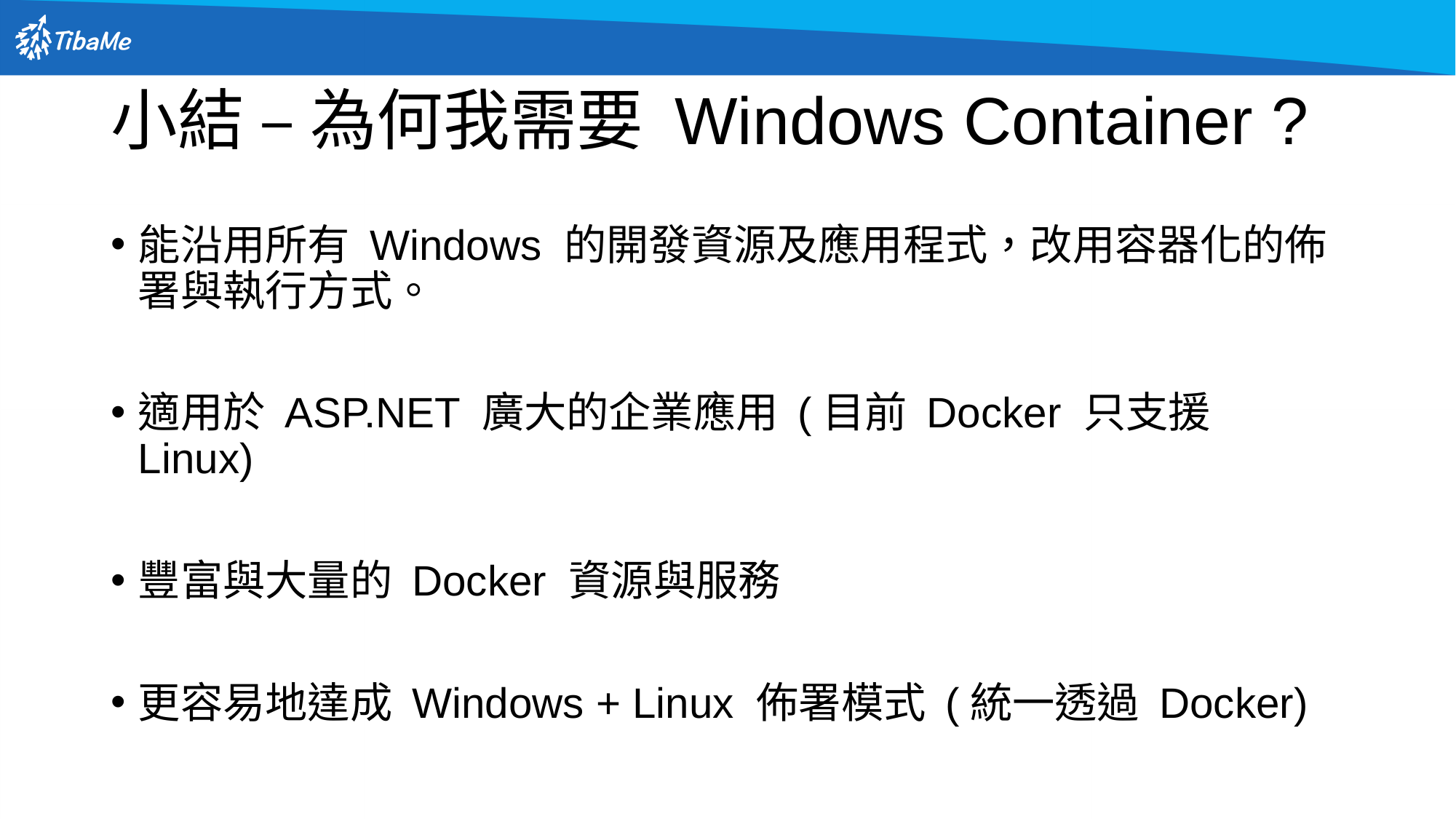

# 小結 – 為何我需要 Windows Container ?
能沿用所有 Windows 的開發資源及應用程式，改用容器化的佈署與執行方式。

適用於 ASP.NET 廣大的企業應用 (目前 Docker 只支援 Linux)

豐富與大量的 Docker 資源與服務

更容易地達成 Windows + Linux 佈署模式 (統一透過 Docker)